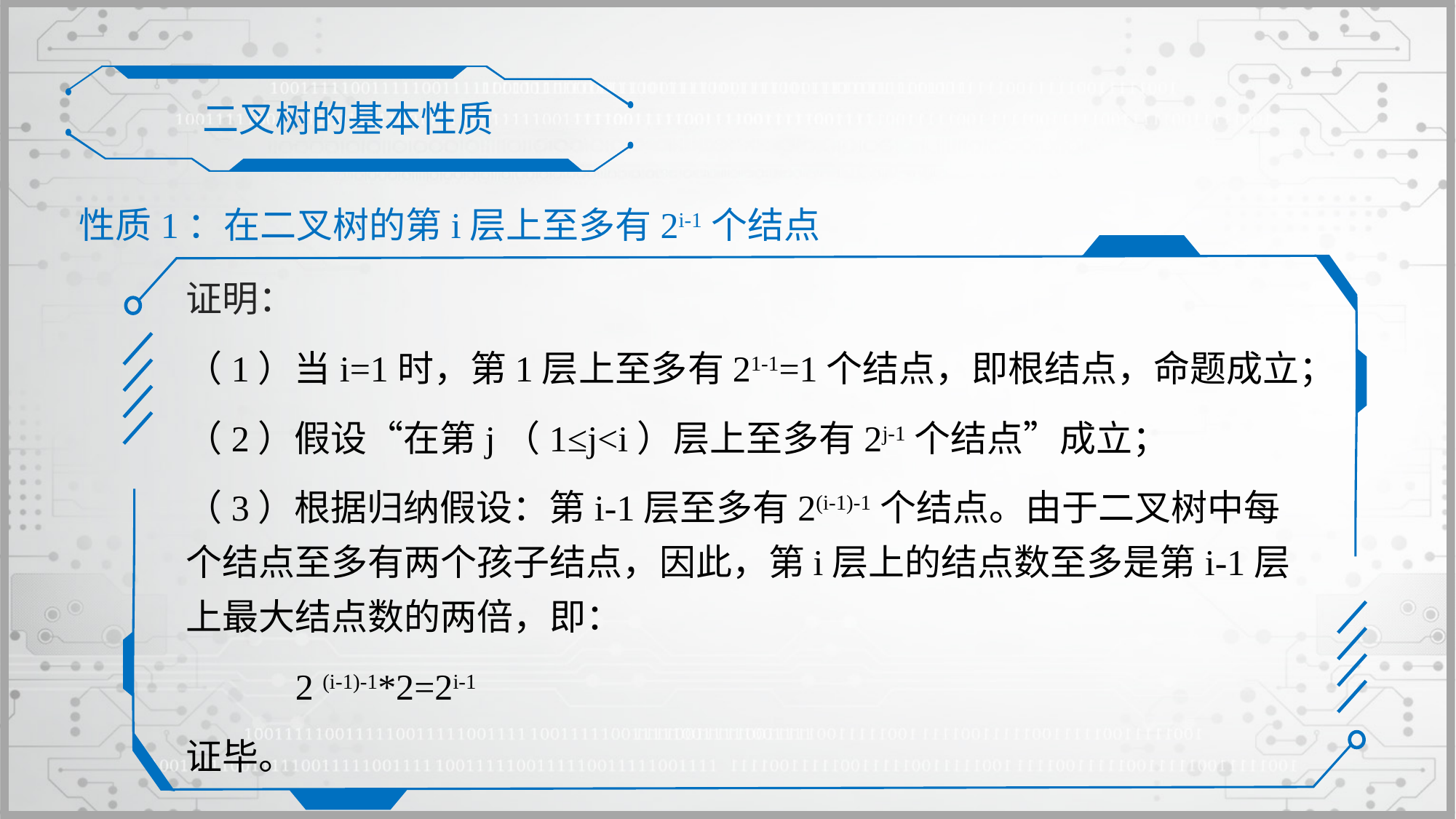

二叉树的基本性质
性质1：在二叉树的第i层上至多有2i-1个结点

证明：
（1）当i=1时，第1层上至多有21-1=1个结点，即根结点，命题成立；
（2）假设“在第j（1≤j<i）层上至多有2j-1个结点”成立；
（3）根据归纳假设：第i-1层至多有2(i-1)-1个结点。由于二叉树中每个结点至多有两个孩子结点，因此，第i层上的结点数至多是第i-1层上最大结点数的两倍，即：
	2 (i-1)-1*2=2i-1
证毕。